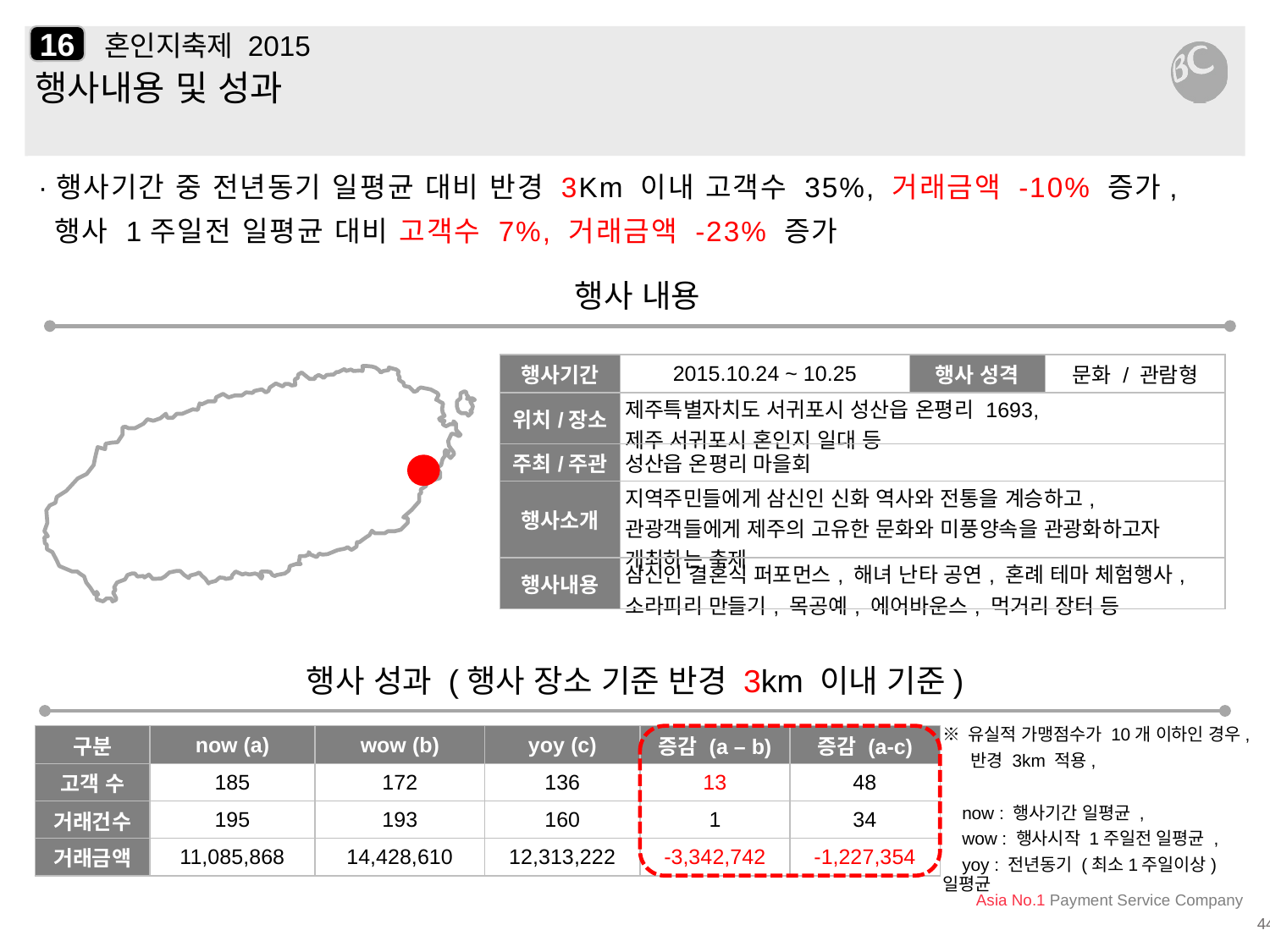

16
# 혼인지축제 2015
행사내용 및 성과
·행사기간 중 전년동기 일평균 대비 반경 3Km 이내 고객수 35%, 거래금액 -10% 증가,
 행사 1주일전 일평균 대비 고객수 7%, 거래금액 -23% 증가
행사 내용
| 행사기간 | 2015.10.24 ~ 10.25 | 행사 성격 | 문화 / 관람형 |
| --- | --- | --- | --- |
| 위치/장소 | 제주특별자치도 서귀포시 성산읍 온평리 1693, 제주 서귀포시 혼인지 일대 등 |  |  |
| 주최/주관 | 성산읍 온평리 마을회 |  |  |
| 행사소개 | 지역주민들에게 삼신인 신화 역사와 전통을 계승하고, 관광객들에게 제주의 고유한 문화와 미풍양속을 관광화하고자 개최하는 축제 |  |  |
| 행사내용 | 삼신인 결혼식 퍼포먼스, 해녀 난타 공연, 혼례 테마 체험행사, 소라피리 만들기, 목공예, 에어바운스, 먹거리 장터 등 |  |  |

행사 성과 (행사 장소 기준 반경 3km 이내 기준)
| 구분 | now (a) | wow (b) | yoy (c) | 증감 (a – b) | 증감 (a-c) |
| --- | --- | --- | --- | --- | --- |
| 고객 수 | 185 | 172 | 136 | 13 | 48 |
| 거래건수 | 195 | 193 | 160 | 1 | 34 |
| 거래금액 | 11,085,868 | 14,428,610 | 12,313,222 | -3,342,742 | -1,227,354 |

※ 유실적 가맹점수가 10개 이하인 경우,
     반경 3km 적용,

    now : 행사기간 일평균 ,
    wow : 행사시작 1주일전 일평균 ,
    yoy : 전년동기 (최소1주일이상) 일평균